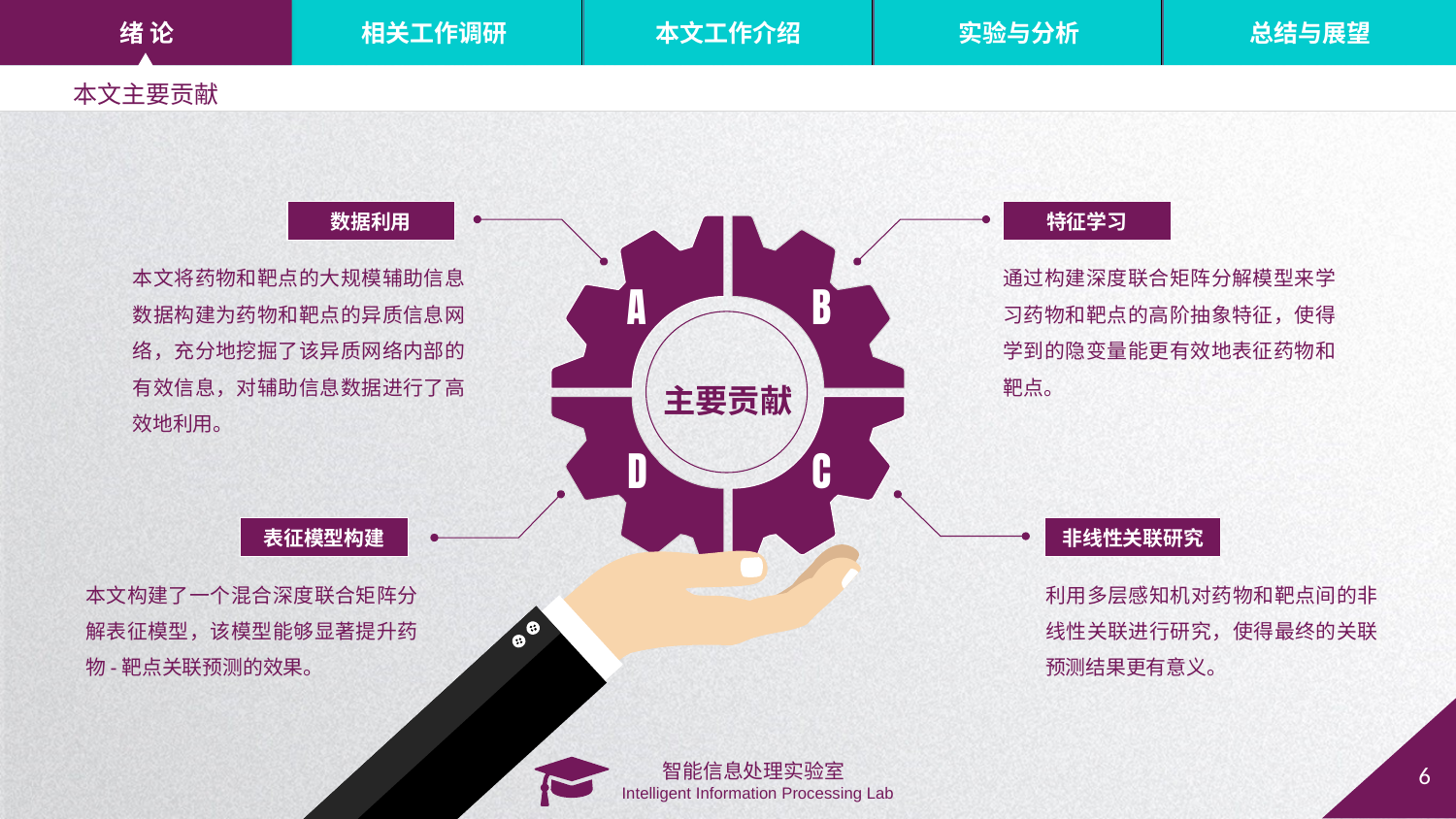

本文主要贡献
数据利用
特征学习

本文将药物和靶点的大规模辅助信息数据构建为药物和靶点的异质信息网络，充分地挖掘了该异质网络内部的有效信息，对辅助信息数据进行了高效地利用。
通过构建深度联合矩阵分解模型来学习药物和靶点的高阶抽象特征，使得学到的隐变量能更有效地表征药物和靶点。
A
B

主要贡献
D
C

表征模型构建
非线性关联研究

本文构建了一个混合深度联合矩阵分解表征模型，该模型能够显著提升药物-靶点关联预测的效果。
利用多层感知机对药物和靶点间的非线性关联进行研究，使得最终的关联预测结果更有意义。
6